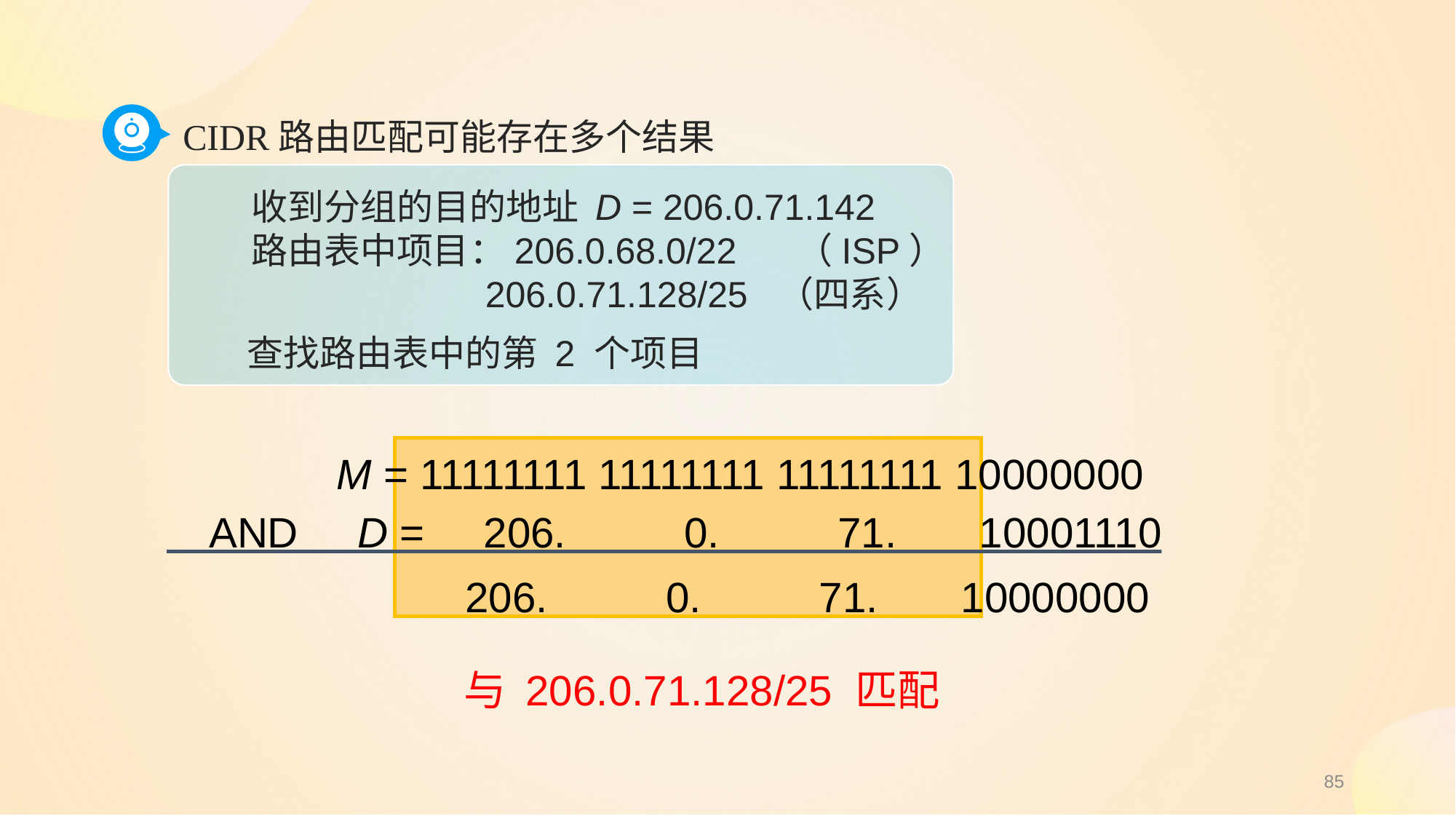

CIDR路由匹配可能存在多个结果

收到分组的目的地址 D = 206.0.71.142
路由表中项目：206.0.68.0/22     （ISP）
                       206.0.71.128/25  （四系）
查找路由表中的第 2 个项目

M = 11111111 11111111 11111111 10000000
AND     D =     206.          0.          71.       10001110

  206.          0.          71.       10000000
与 206.0.71.128/25 匹配
85